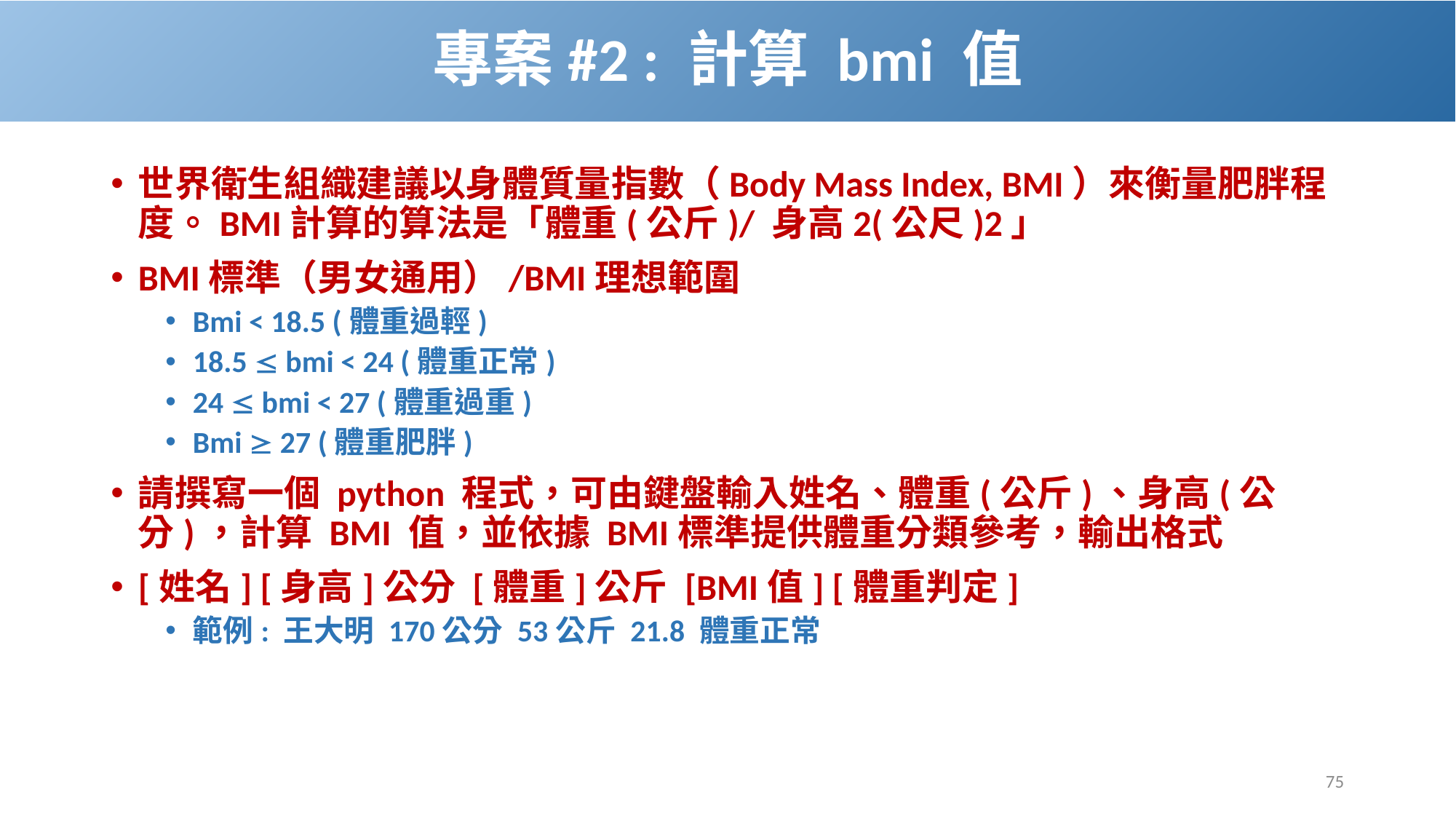

# 專案#2 : 計算 bmi 值
世界衛生組織建議以身體質量指數（Body Mass Index, BMI）來衡量肥胖程度。BMI計算的算法是「體重(公斤)/ 身高2(公尺)2」
BMI標準（男女通用）/BMI理想範圍
Bmi < 18.5 (體重過輕)
18.5 ≤ bmi < 24 (體重正常)
24 ≤ bmi < 27 (體重過重)
Bmi ≥ 27 (體重肥胖)
請撰寫一個 python 程式，可由鍵盤輸入姓名、體重(公斤)、身高(公分)，計算 BMI 值，並依據 BMI標準提供體重分類參考，輸出格式
[姓名] [身高]公分 [體重]公斤 [BMI值] [體重判定]
範例: 王大明 170公分 53公斤 21.8 體重正常
75